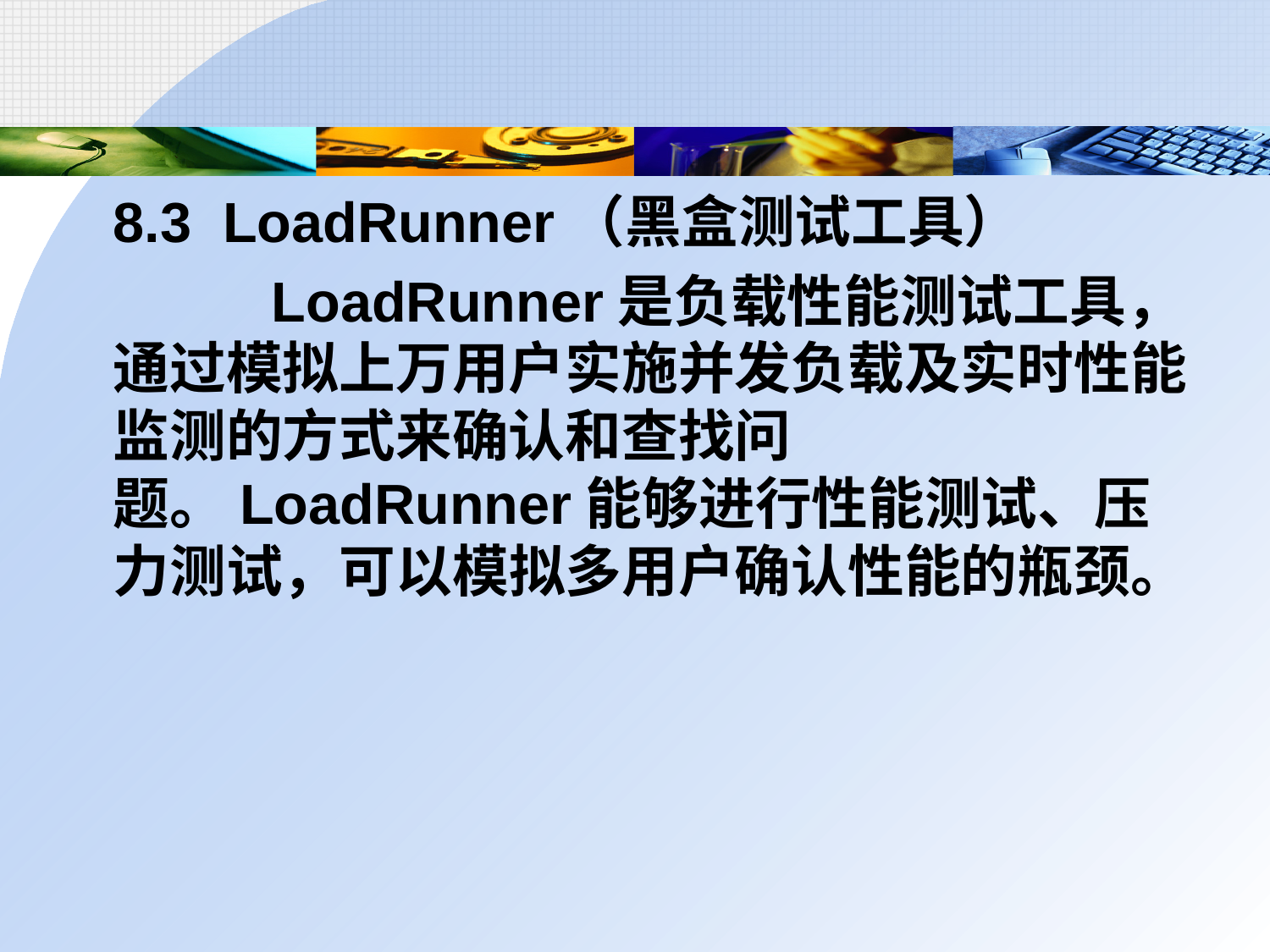

8.3  LoadRunner（黑盒测试工具）
		  LoadRunner是负载性能测试工具，通过模拟上万用户实施并发负载及实时性能监测的方式来确认和查找问题。LoadRunner能够进行性能测试、压力测试，可以模拟多用户确认性能的瓶颈。